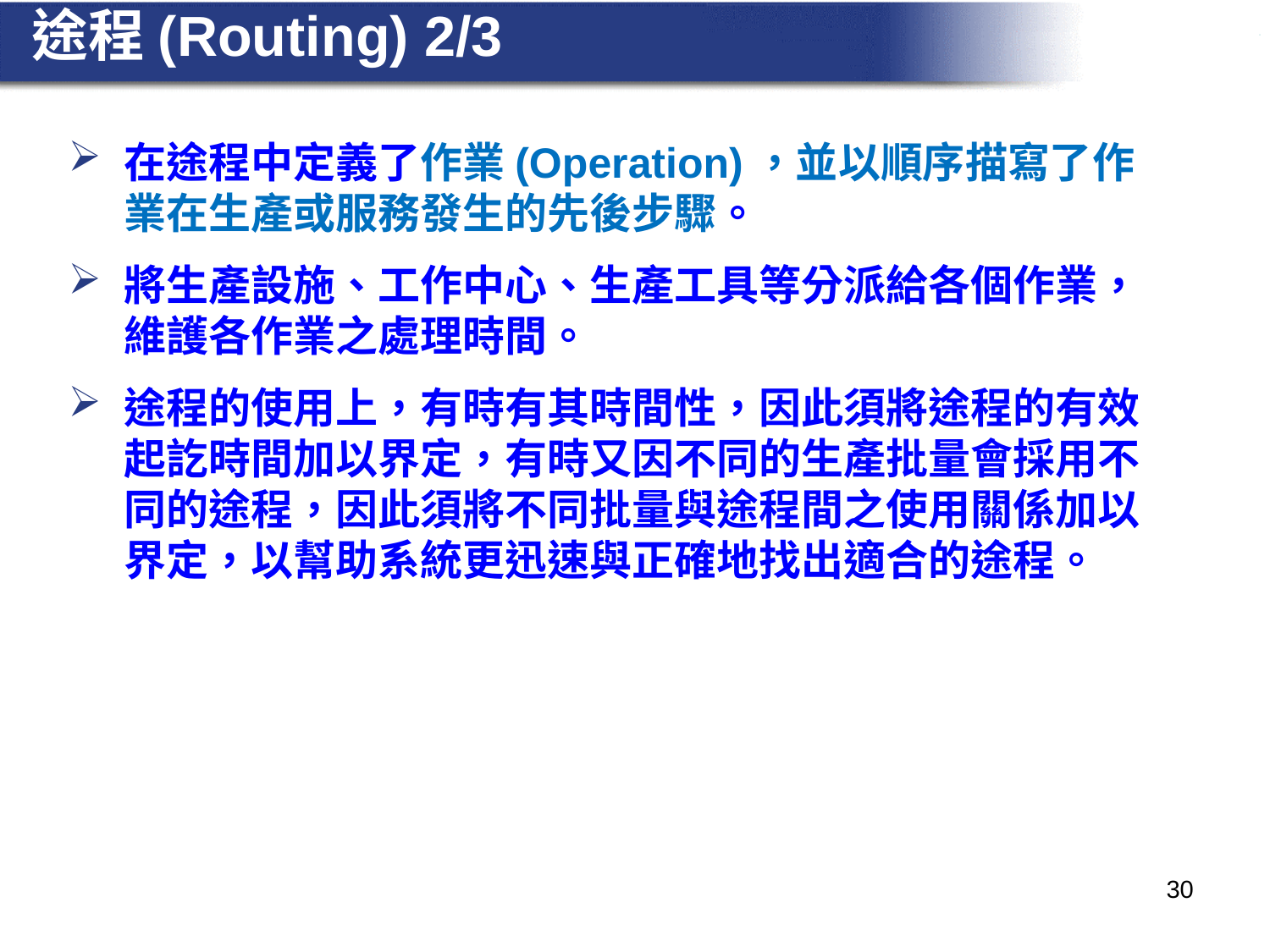

# 途程(Routing) 2/3
在途程中定義了作業(Operation)，並以順序描寫了作業在生產或服務發生的先後步驟。
將生產設施、工作中心、生產工具等分派給各個作業，維護各作業之處理時間。
途程的使用上，有時有其時間性，因此須將途程的有效起訖時間加以界定，有時又因不同的生產批量會採用不同的途程，因此須將不同批量與途程間之使用關係加以界定，以幫助系統更迅速與正確地找出適合的途程。
30